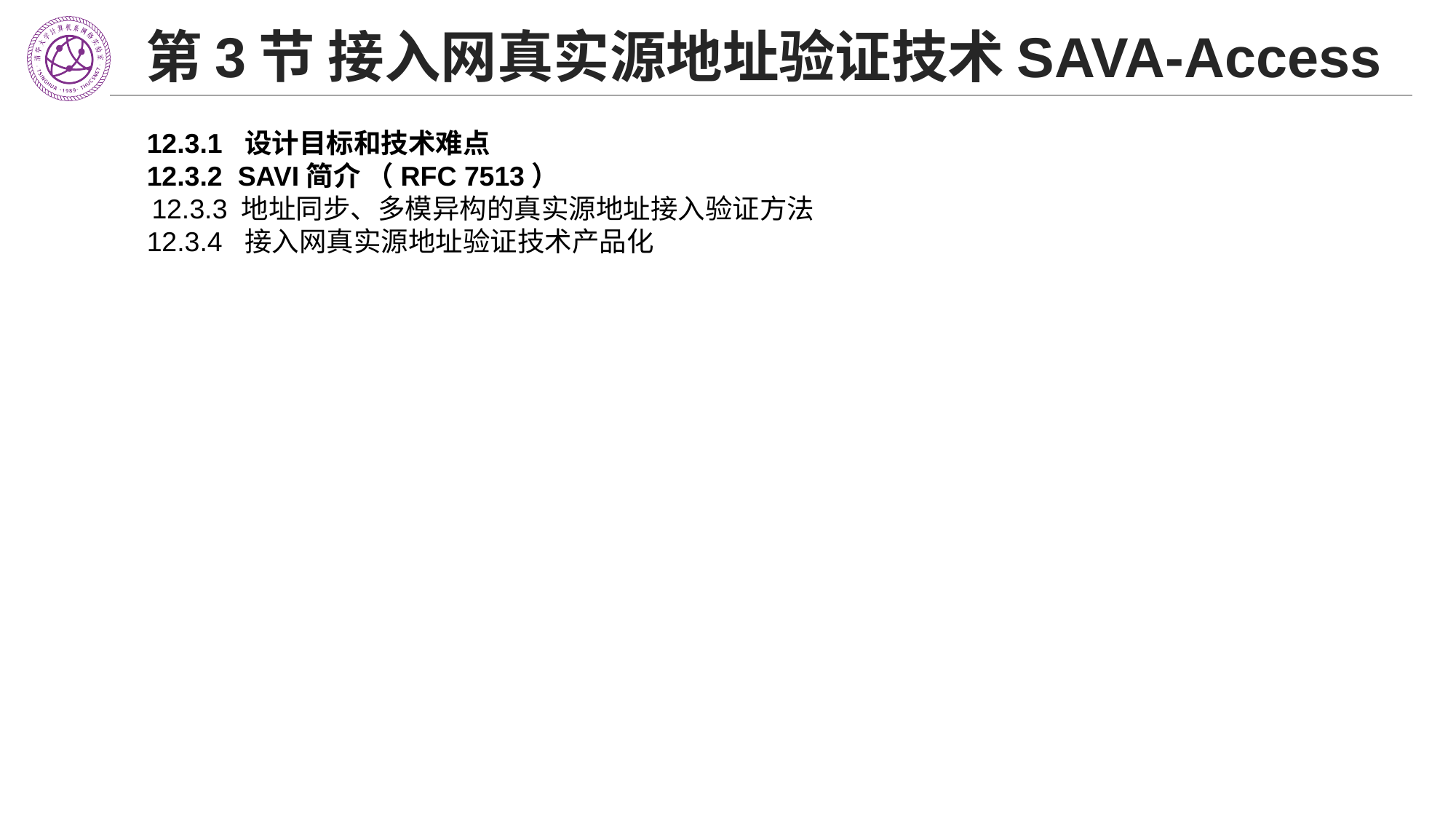

# 第3节 接入网真实源地址验证技术SAVA-Access
12.3.1  设计目标和技术难点
12.3.2  SAVI简介 （RFC 7513）
   12.3.3 地址同步、多模异构的真实源地址接入验证方法
12.3.4  接入网真实源地址验证技术产品化